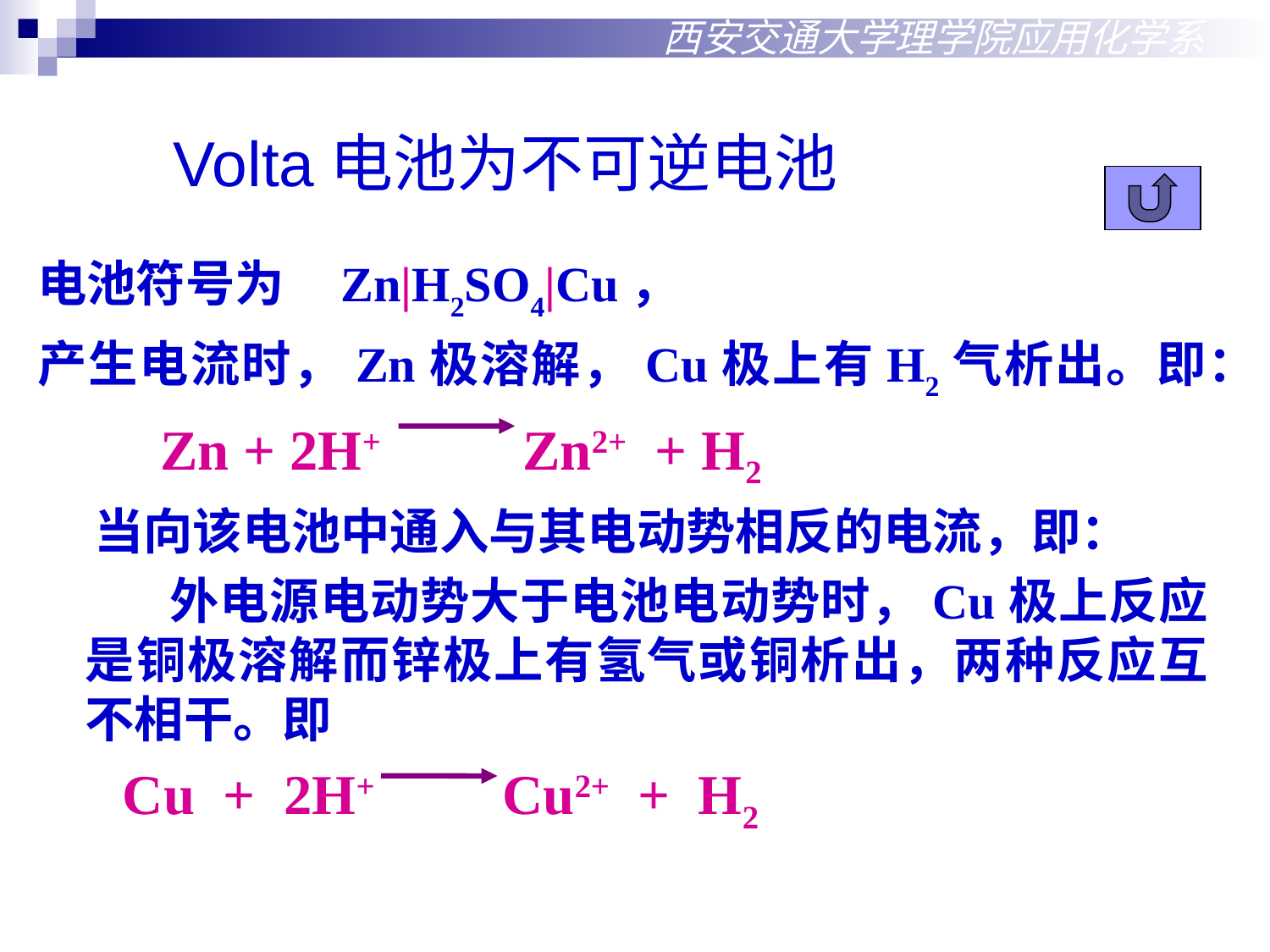

西安交通大学理学院应用化学系
Volta电池为不可逆电池

电池符号为    Zn|H2SO4|Cu，
产生电流时，Zn极溶解，Cu极上有H2气析出。即：
          Zn + 2H+          Zn2+  + H2
    当向该电池中通入与其电动势相反的电流，即：
          外电源电动势大于电池电动势时，Cu极上反应是铜极溶解而锌极上有氢气或铜析出，两种反应互不相干。即
      Cu  +  2H+         Cu2+  +  H2